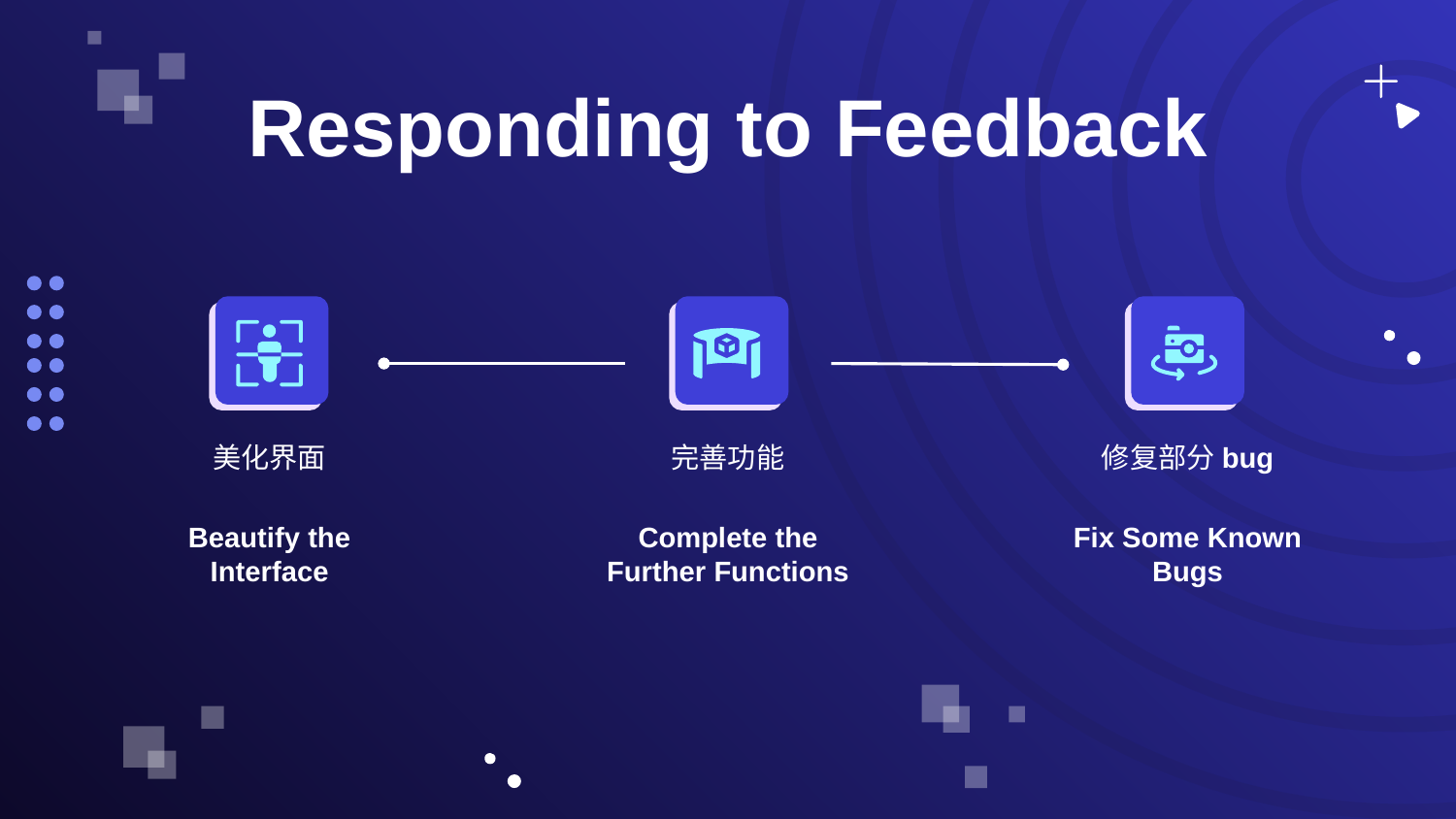

Responding to Feedback

# 完善功能
美化界面
修复部分bug
Beautify the Interface
Fix Some Known Bugs
Complete the Further Functions